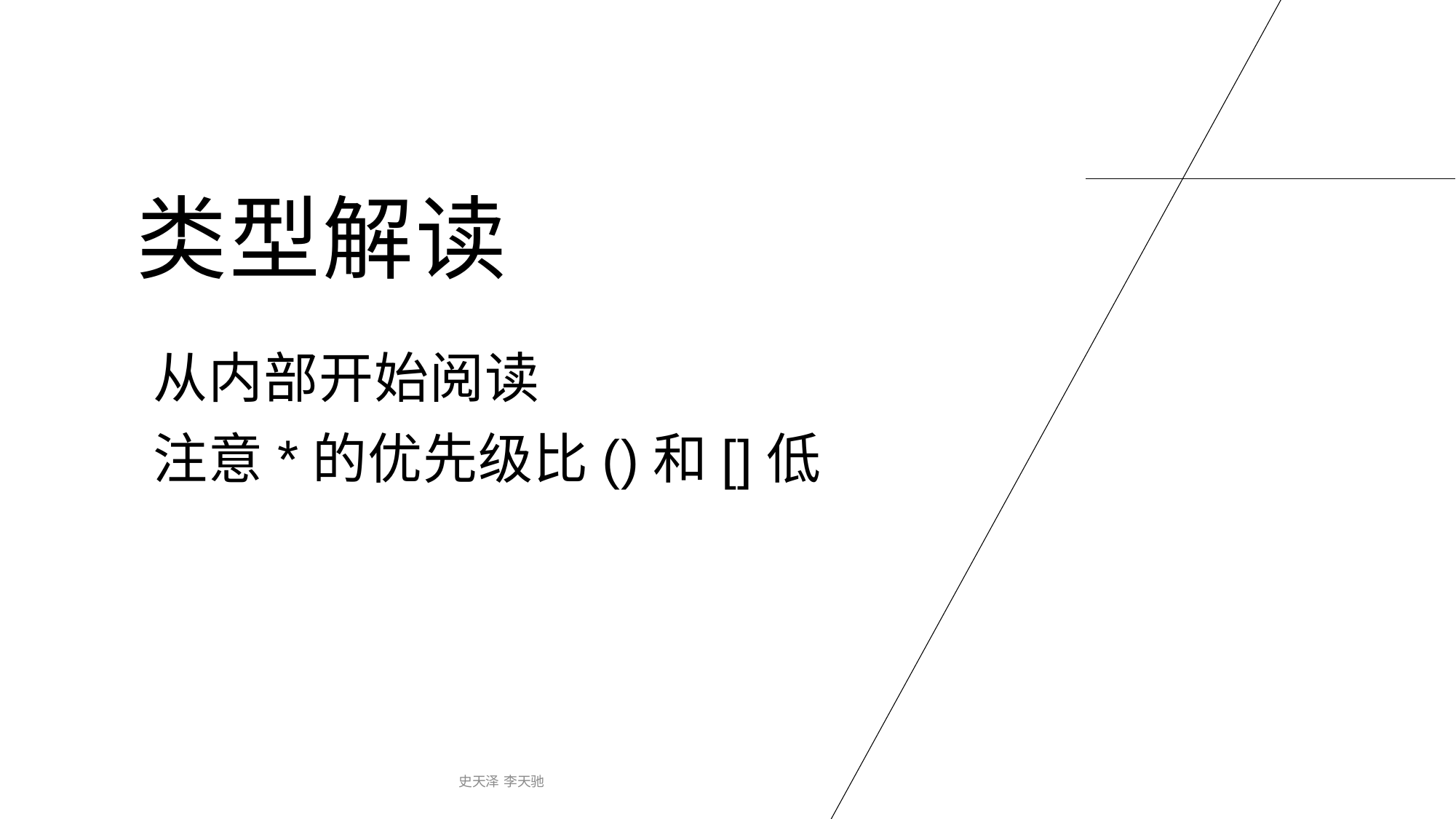

# 类型解读
从内部开始阅读
注意*的优先级比()和[]低

史天泽 李天驰
13